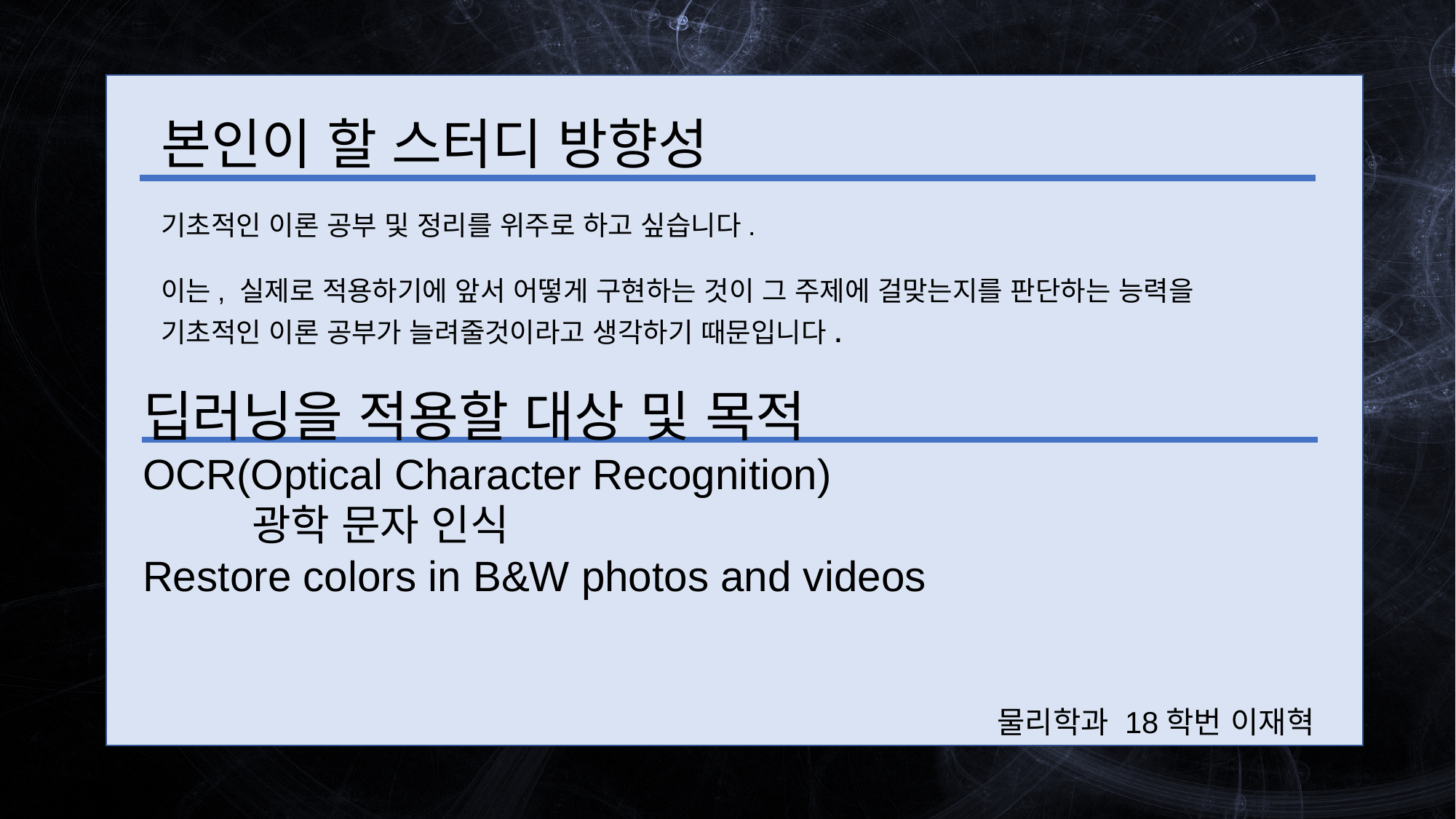

본인이 할 스터디 방향성

기초적인 이론 공부 및 정리를 위주로 하고 싶습니다.

이는, 실제로 적용하기에 앞서 어떻게 구현하는 것이 그 주제에 걸맞는지를 판단하는 능력을 기초적인 이론 공부가 늘려줄것이라고 생각하기 때문입니다.

딥러닝을 적용할 대상 및 목적
OCR(Optical Character Recognition)
	광학 문자 인식
Restore colors in B&W photos and videos

물리학과 18학번 이재혁